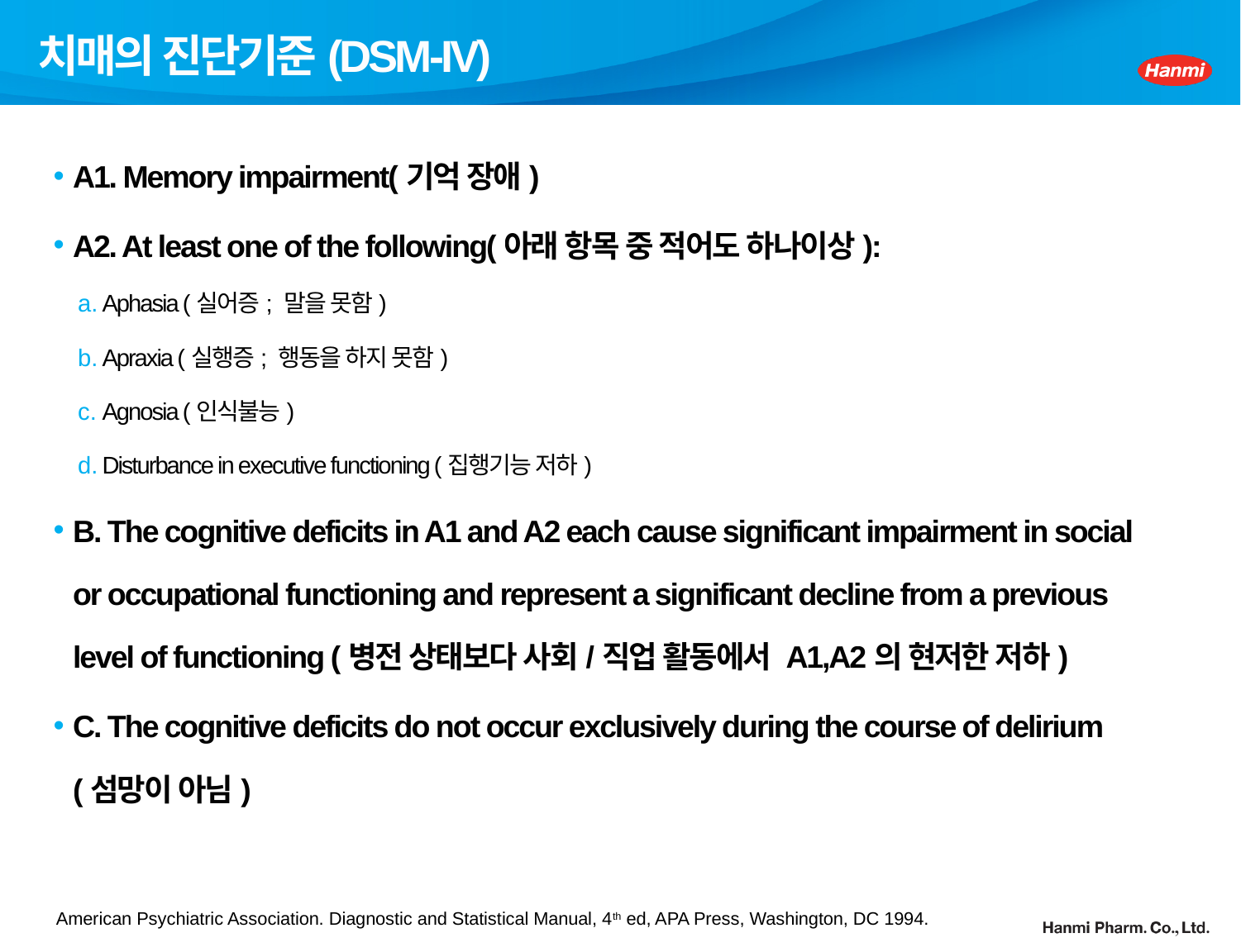

# 치매의 진단기준(DSM-IV)
A1. Memory impairment(기억 장애)
A2. At least one of the following(아래 항목 중 적어도 하나이상):
Aphasia (실어증; 말을 못함)
Apraxia (실행증; 행동을 하지 못함)
Agnosia (인식불능)
Disturbance in executive functioning (집행기능 저하)
B. The cognitive deficits in A1 and A2 each cause significant impairment in social or occupational functioning and represent a significant decline from a previous level of functioning (병전 상태보다 사회/직업 활동에서 A1,A2의 현저한 저하)
C. The cognitive deficits do not occur exclusively during the course of delirium (섬망이 아님)
American Psychiatric Association. Diagnostic and Statistical Manual, 4th ed, APA Press, Washington, DC 1994.